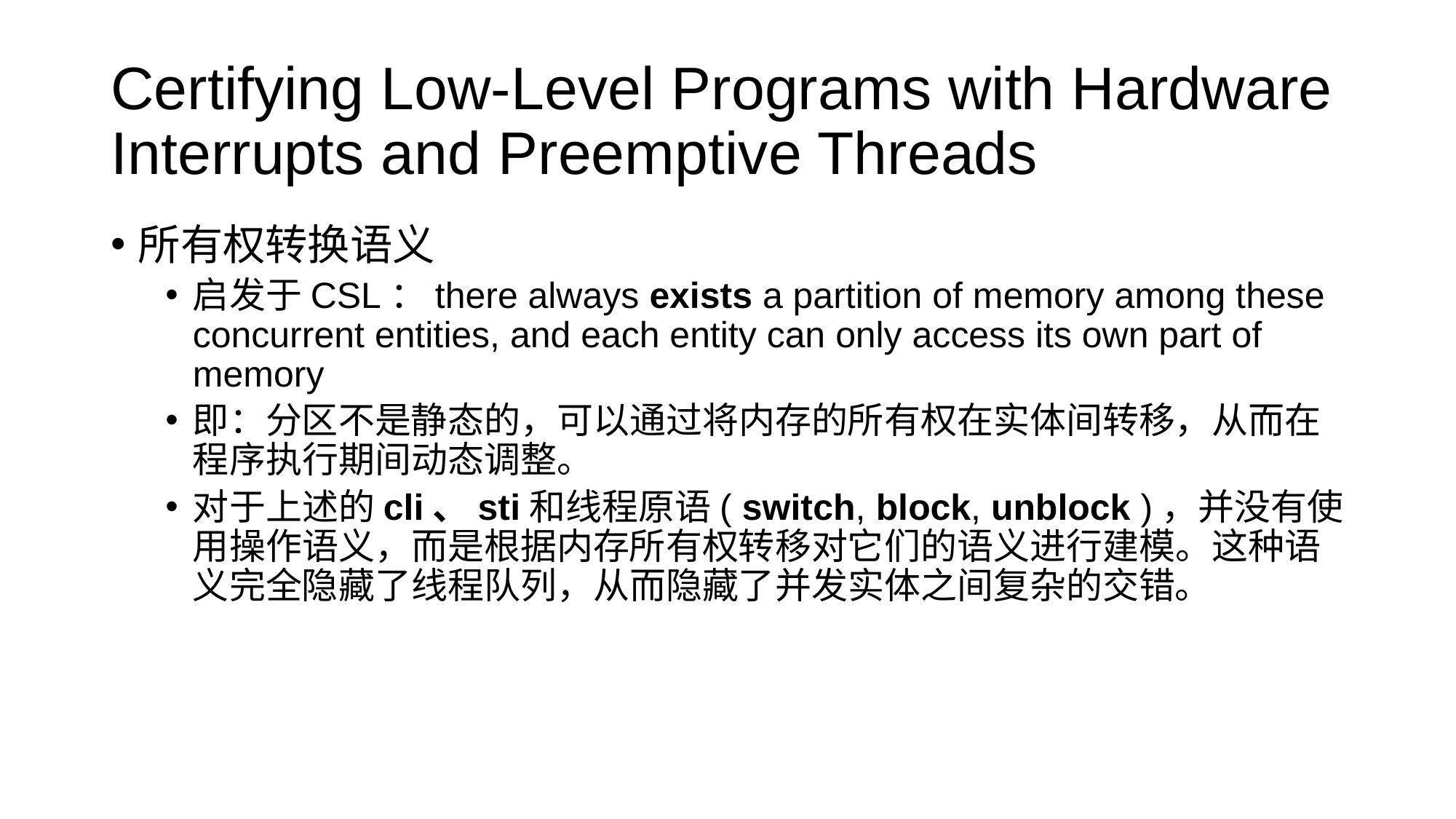

# Certifying Low-Level Programs with Hardware Interrupts and Preemptive Threads
所有权转换语义
启发于CSL：there always exists a partition of memory among these concurrent entities, and each entity can only access its own part of memory
即：分区不是静态的，可以通过将内存的所有权在实体间转移，从而在程序执行期间动态调整。
对于上述的cli、sti和线程原语( switch, block, unblock )，并没有使用操作语义，而是根据内存所有权转移对它们的语义进行建模。这种语义完全隐藏了线程队列，从而隐藏了并发实体之间复杂的交错。